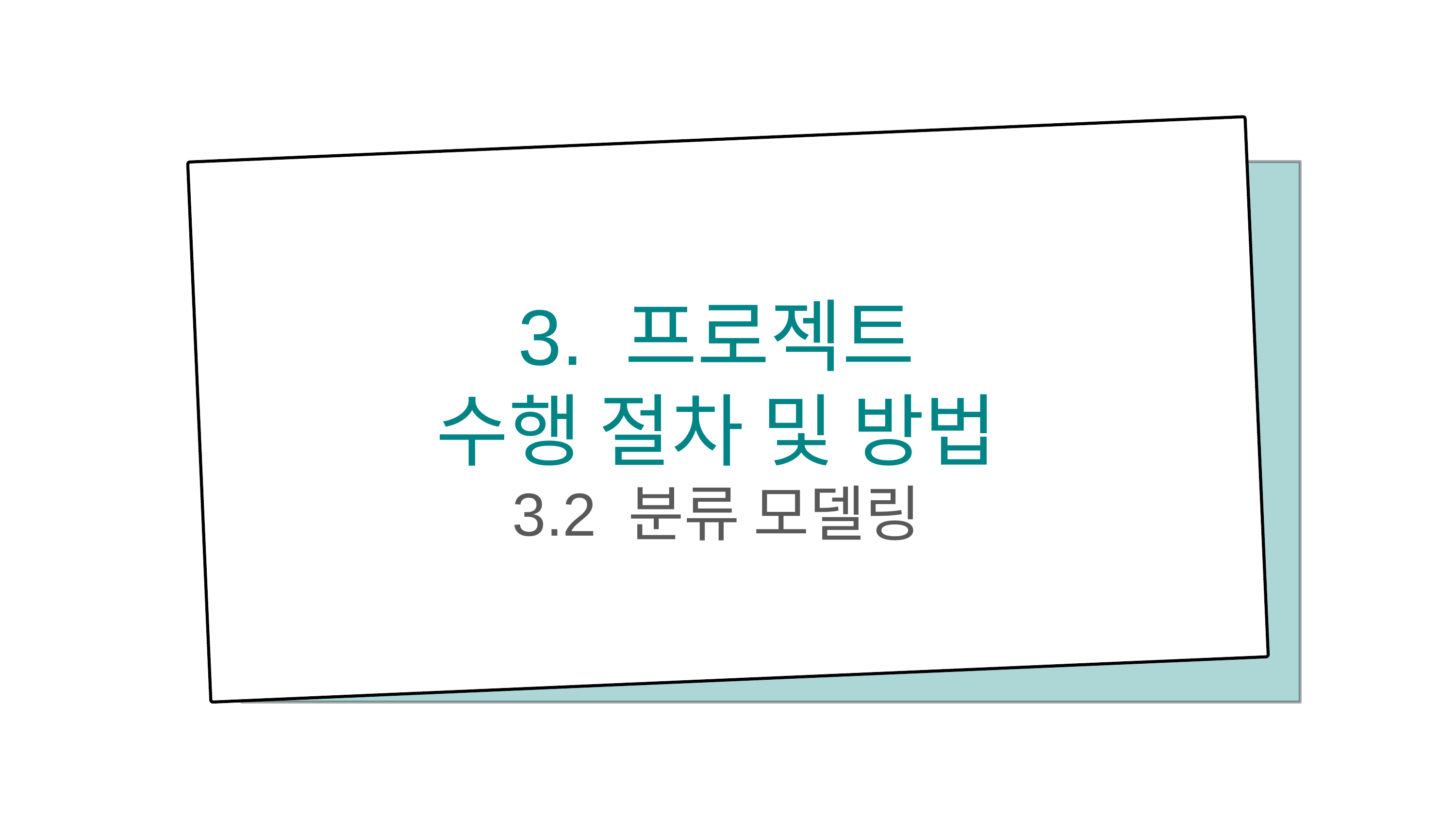

3. 프로젝트
수행 절차 및 방법
3.2 분류 모델링